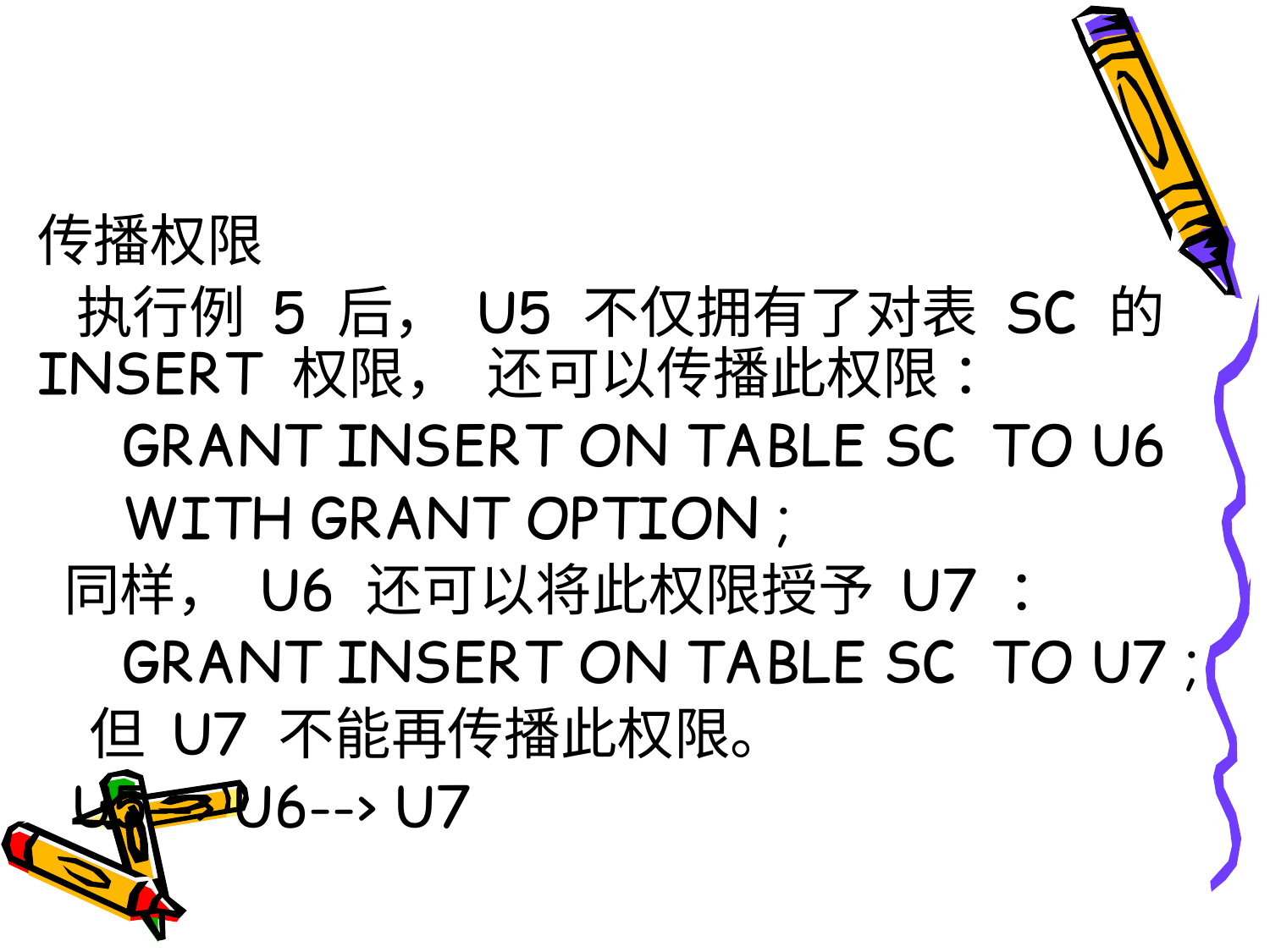

#
传播权限
  执行例 5 后， U5 不仅拥有了对表 SC 的 INSERT 权限，  还可以传播此权限 ：
     GRANT INSERT ON TABLE SC  TO U6
     WITH GRANT OPTION ;
 同样， U6 还可以将此权限授予 U7 ：
     GRANT INSERT ON TABLE SC  TO U7 ;
   但 U7 不能再传播此权限。
  U5--> U6--> U7